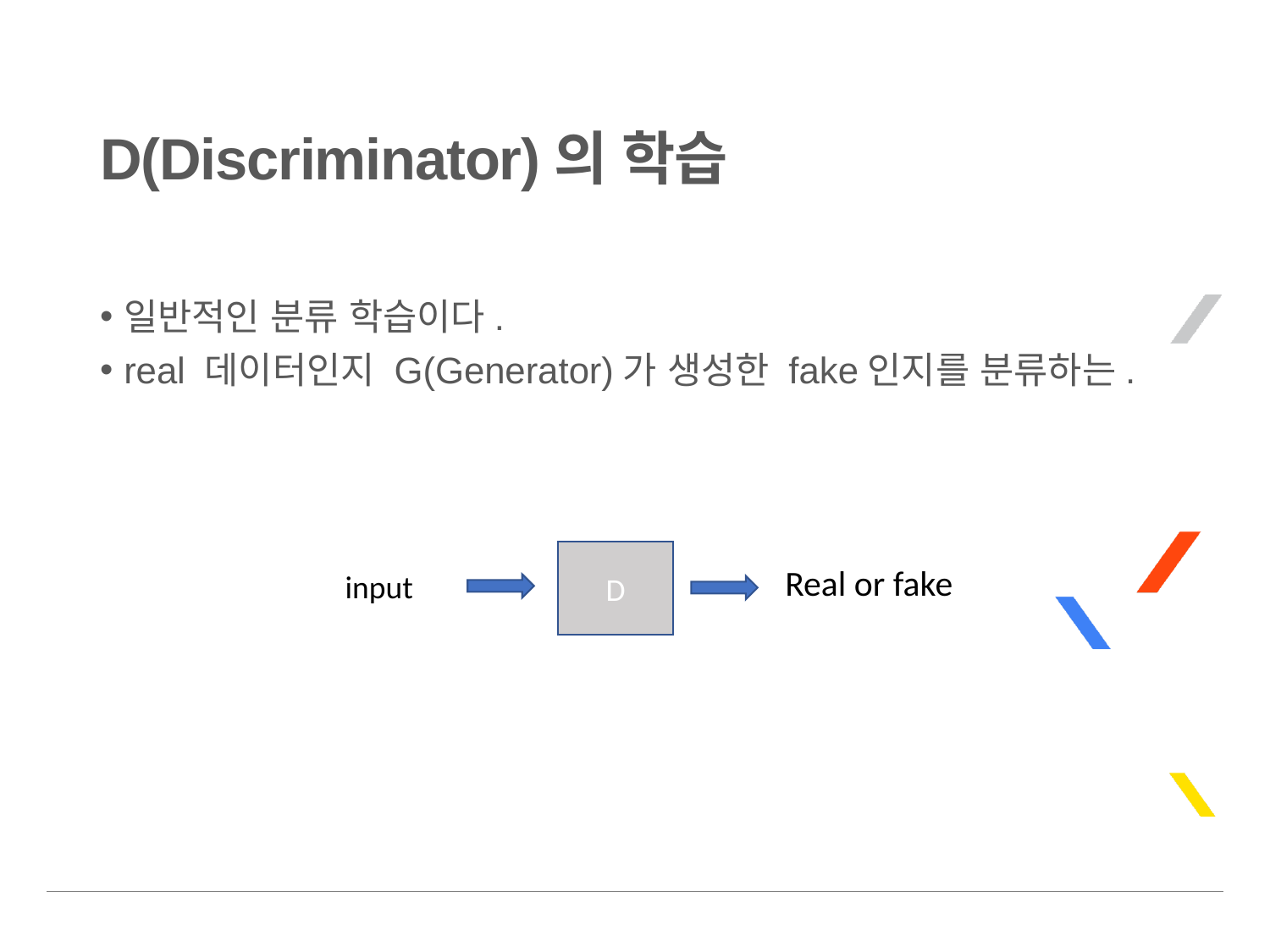

# D(Discriminator)의 학습
일반적인 분류 학습이다.
real 데이터인지 G(Generator)가 생성한 fake인지를 분류하는.

D
Real or fake
input